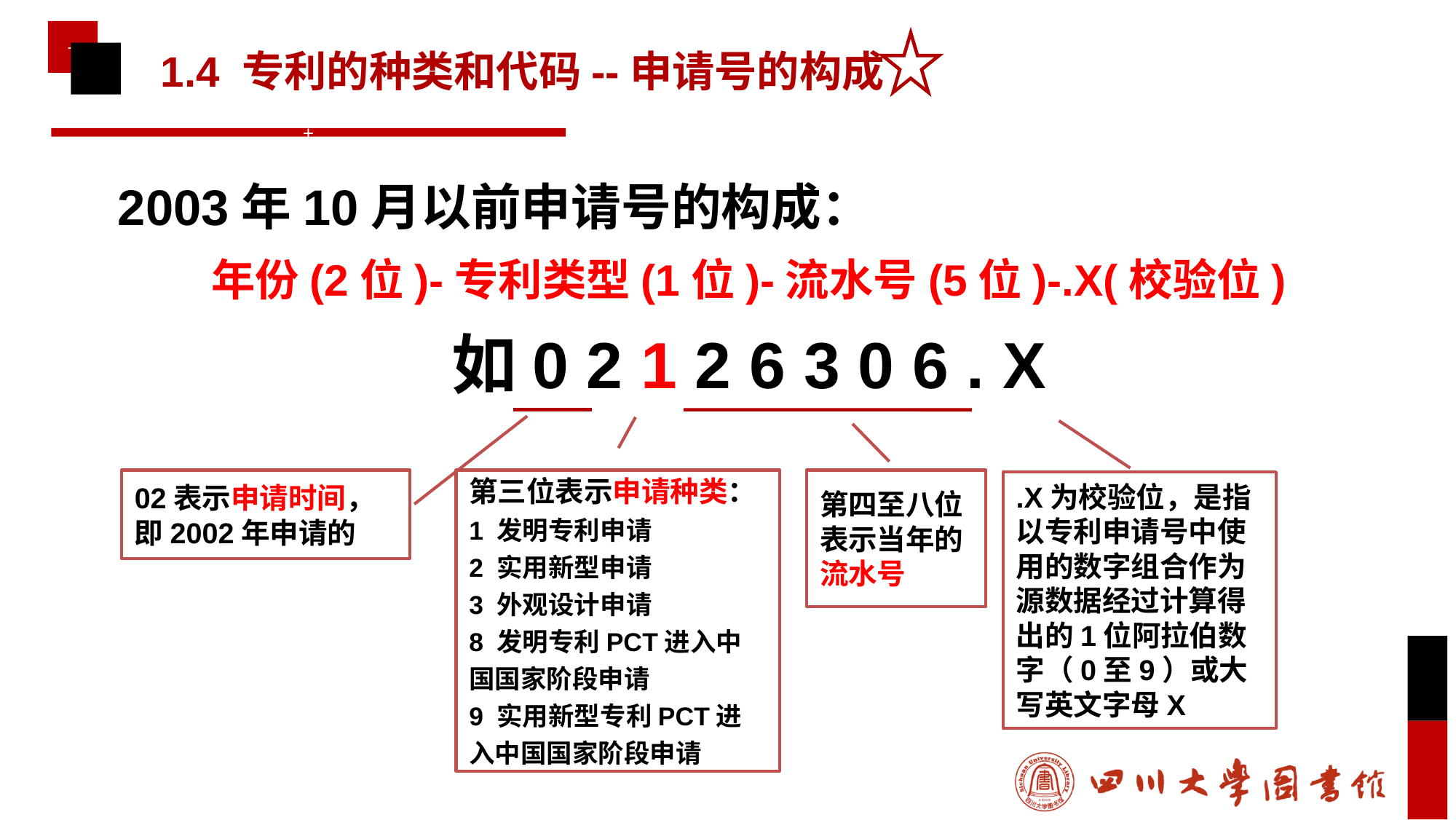

# 1.4 专利的种类和代码--申请号的构成
2003年10月以前申请号的构成：
年份(2位)-专利类型(1位)-流水号(5位)-.X(校验位)
如0 2 1 2 6 3 0 6 . X

第四至八位表示当年的流水号
02表示申请时间，即2002年申请的
第三位表示申请种类：
1 发明专利申请
2 实用新型申请
3 外观设计申请
8 发明专利PCT进入中国国家阶段申请
9 实用新型专利PCT进入中国国家阶段申请
.X为校验位，是指以专利申请号中使用的数字组合作为源数据经过计算得出的1位阿拉伯数字（0至9）或大写英文字母X